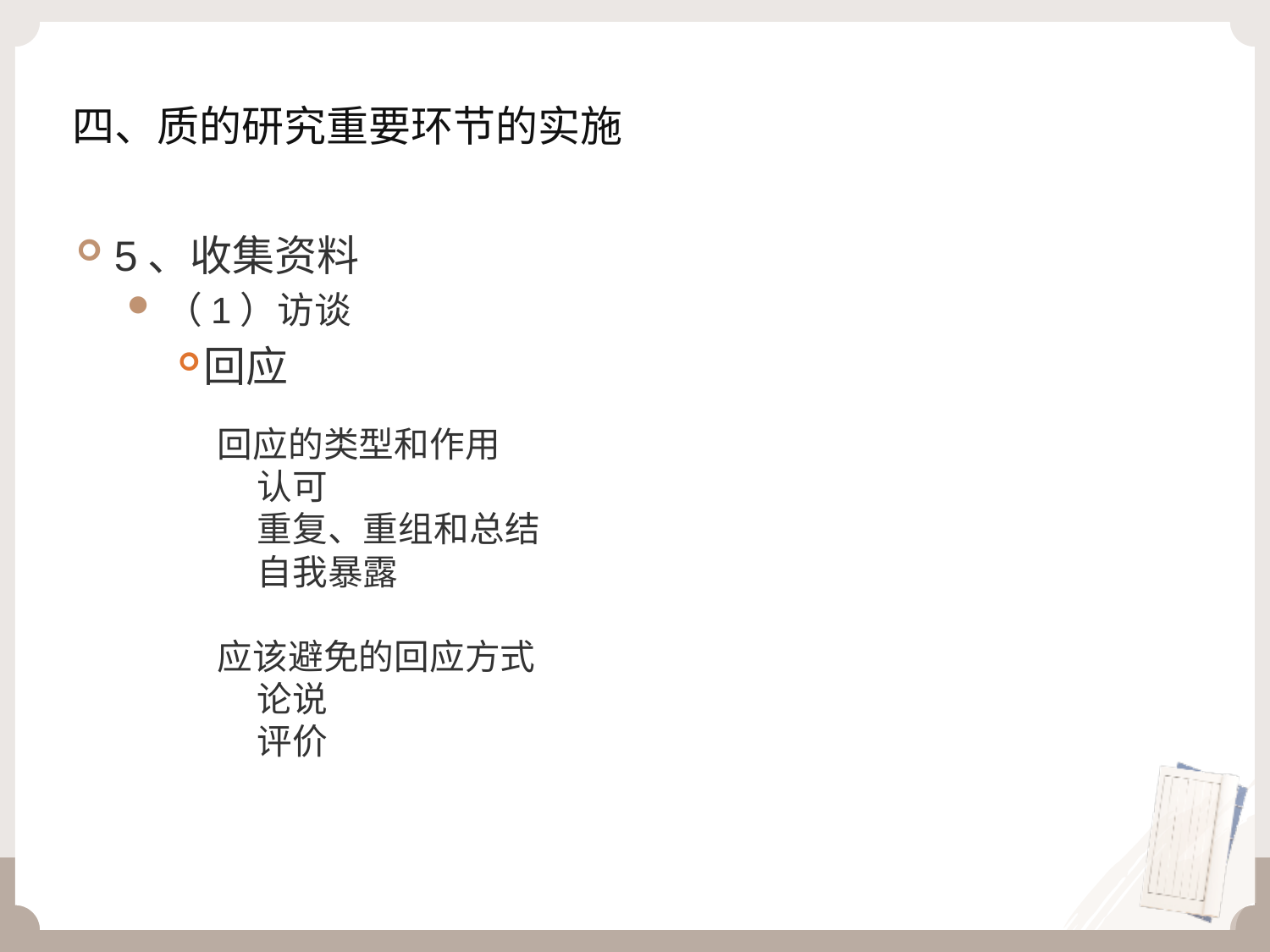

# 四、质的研究重要环节的实施
5、收集资料
（1）访谈
回应

回应的类型和作用
    认可
    重复、重组和总结
    自我暴露

应该避免的回应方式
    论说
    评价